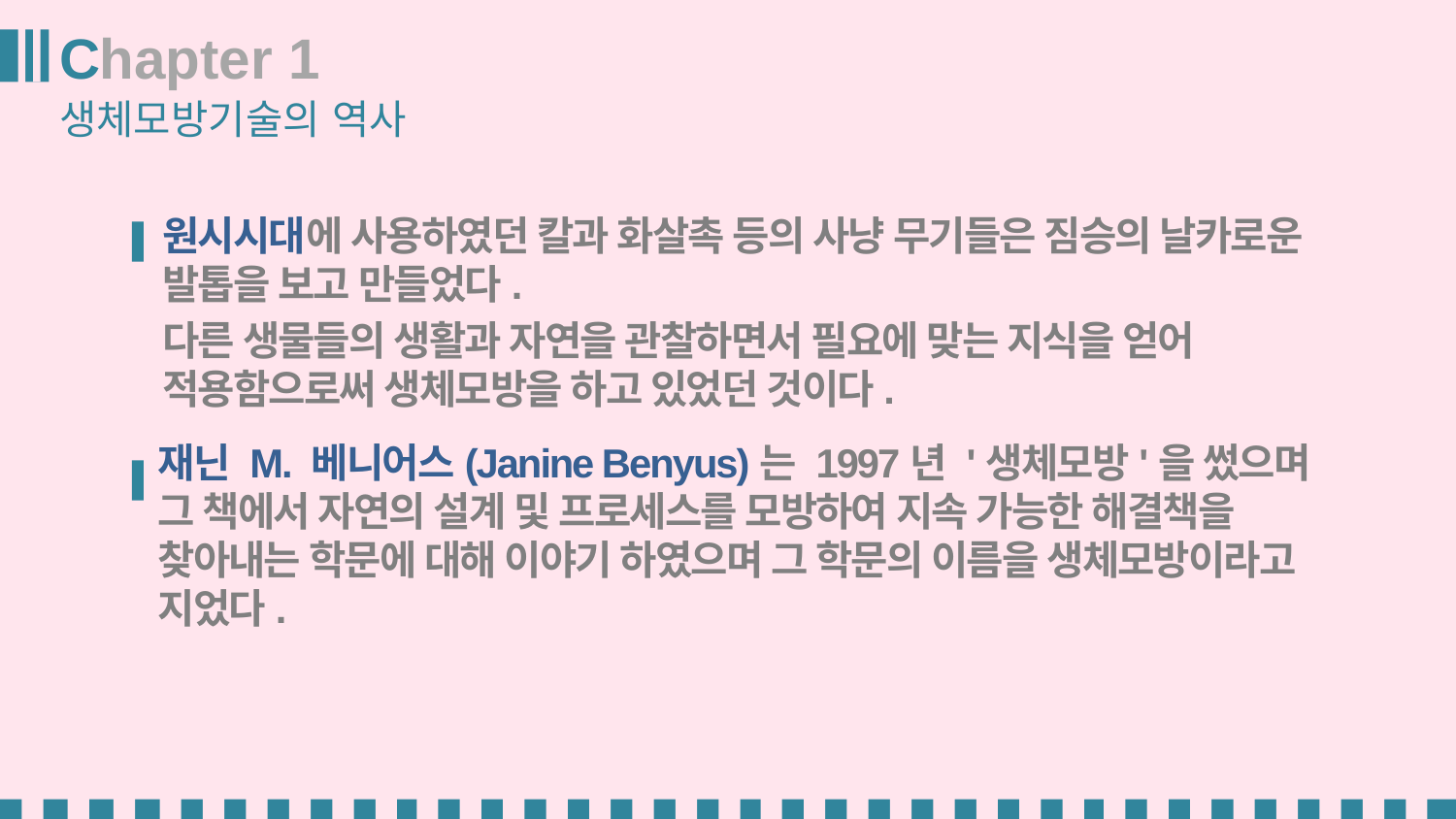

Chapter 1
생체모방기술의 역사
원시시대에 사용하였던 칼과 화살촉 등의 사냥 무기들은 짐승의 날카로운 발톱을 보고 만들었다.
다른 생물들의 생활과 자연을 관찰하면서 필요에 맞는 지식을 얻어 적용함으로써 생체모방을 하고 있었던 것이다.

재닌 M. 베니어스(Janine Benyus)는 1997년 '생체모방'을 썼으며 그 책에서 자연의 설계 및 프로세스를 모방하여 지속 가능한 해결책을 찾아내는 학문에 대해 이야기 하였으며 그 학문의 이름을 생체모방이라고 지었다.